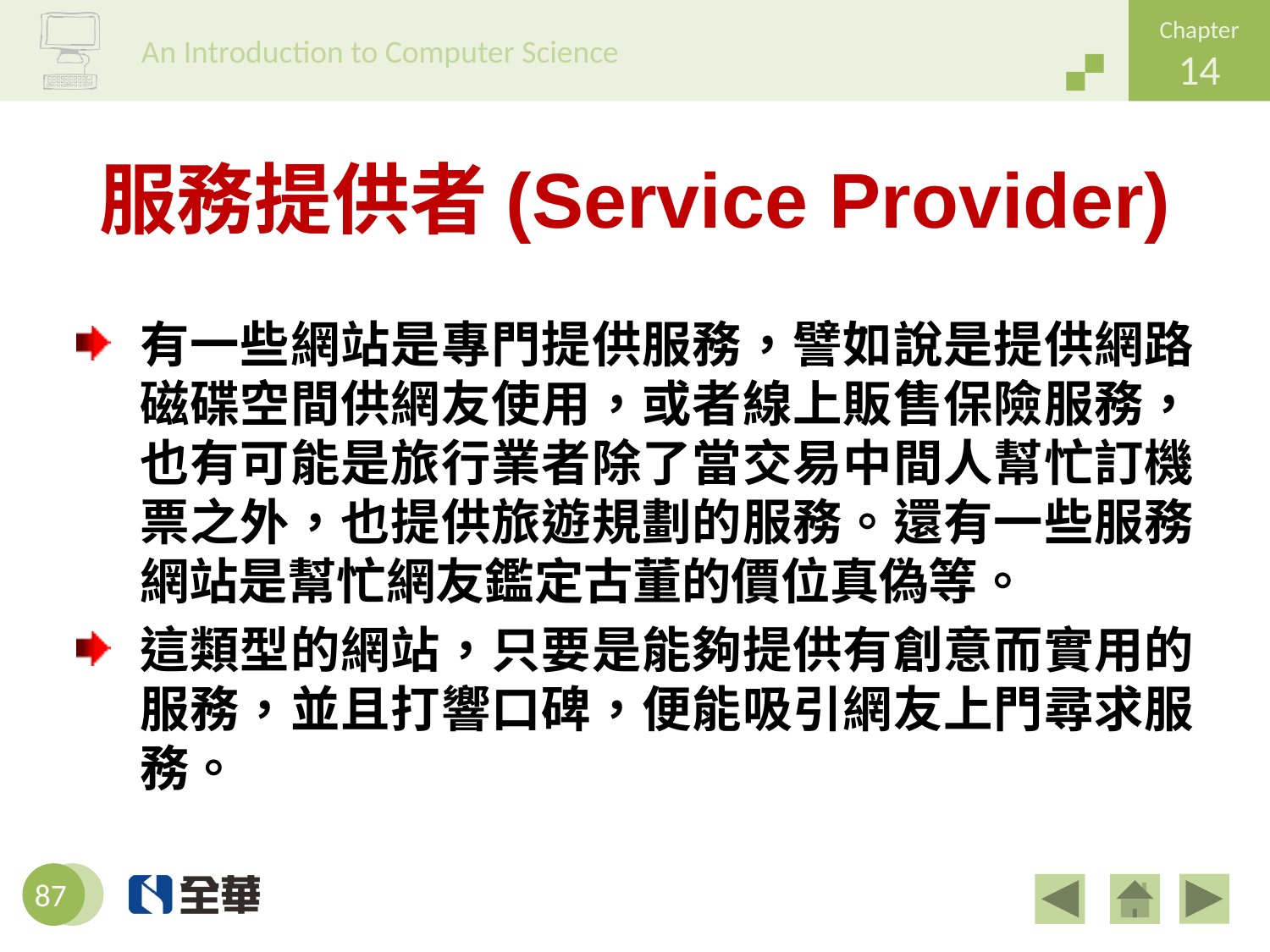

# 服務提供者(Service Provider)
有一些網站是專門提供服務，譬如說是提供網路磁碟空間供網友使用，或者線上販售保險服務，也有可能是旅行業者除了當交易中間人幫忙訂機票之外，也提供旅遊規劃的服務。還有一些服務網站是幫忙網友鑑定古董的價位真偽等。
這類型的網站，只要是能夠提供有創意而實用的服務，並且打響口碑，便能吸引網友上門尋求服務。